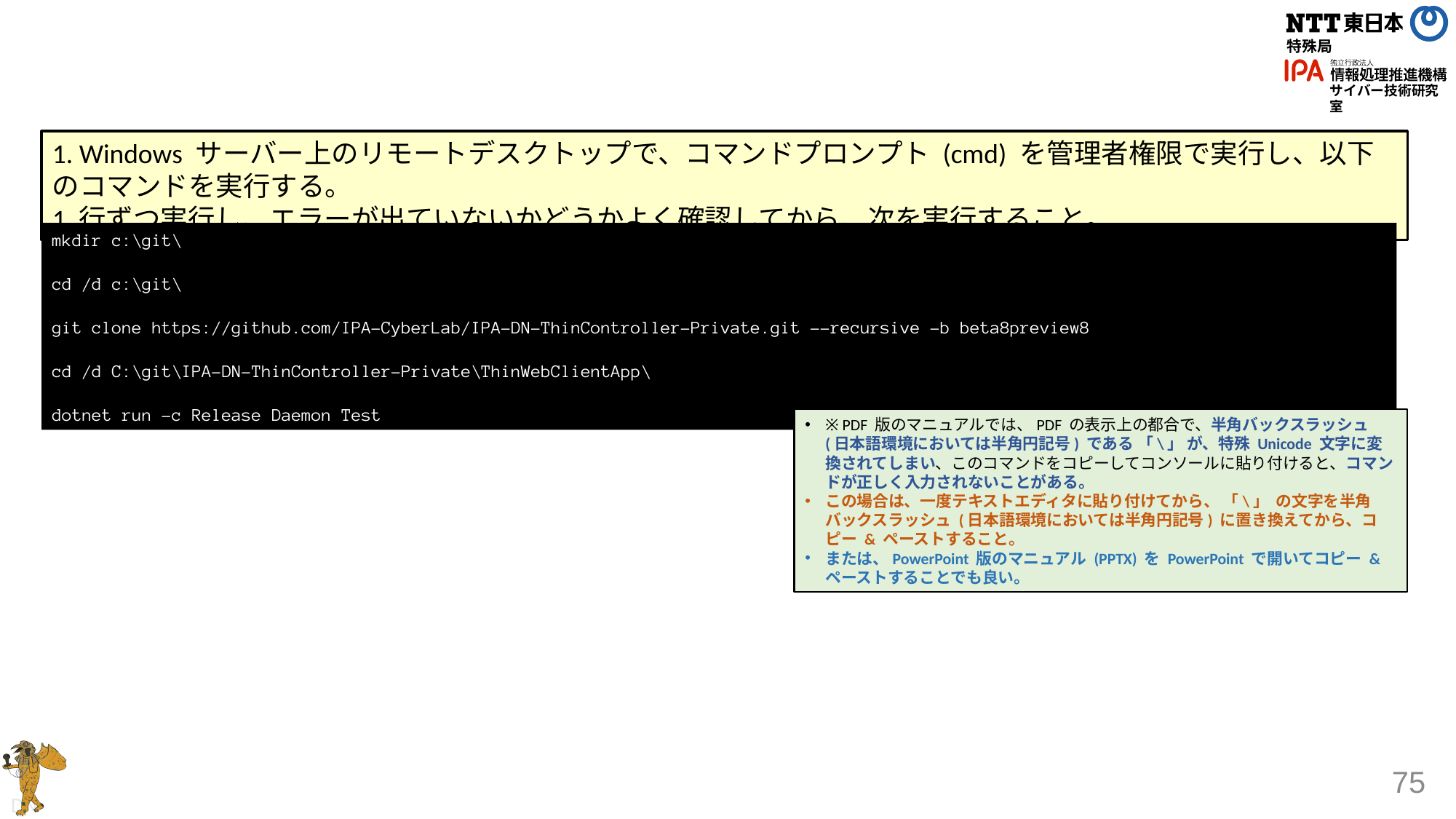

1. Windows サーバー上のリモートデスクトップで、コマンドプロンプト (cmd) を管理者権限で実行し、以下のコマンドを実行する。
1 行ずつ実行し、エラーが出ていないかどうかよく確認してから、次を実行すること。
mkdir c:\git\

cd /d c:\git\

git clone https://github.com/IPA-CyberLab/IPA-DN-ThinController-Private.git --recursive -b beta8preview8

cd /d C:\git\IPA-DN-ThinController-Private\ThinWebClientApp\

dotnet run -c Release Daemon Test
※ PDF 版のマニュアルでは、PDF の表示上の都合で、半角バックスラッシュ (日本語環境においては半角円記号) である 「\」 が、特殊 Unicode 文字に変換されてしまい、このコマンドをコピーしてコンソールに貼り付けると、コマンドが正しく入力されないことがある。
この場合は、一度テキストエディタに貼り付けてから、 「\」  の文字を半角バックスラッシュ (日本語環境においては半角円記号) に置き換えてから、コピー & ペーストすること。
または、PowerPoint 版のマニュアル (PPTX) を PowerPoint で開いてコピー & ペーストすることでも良い。
75